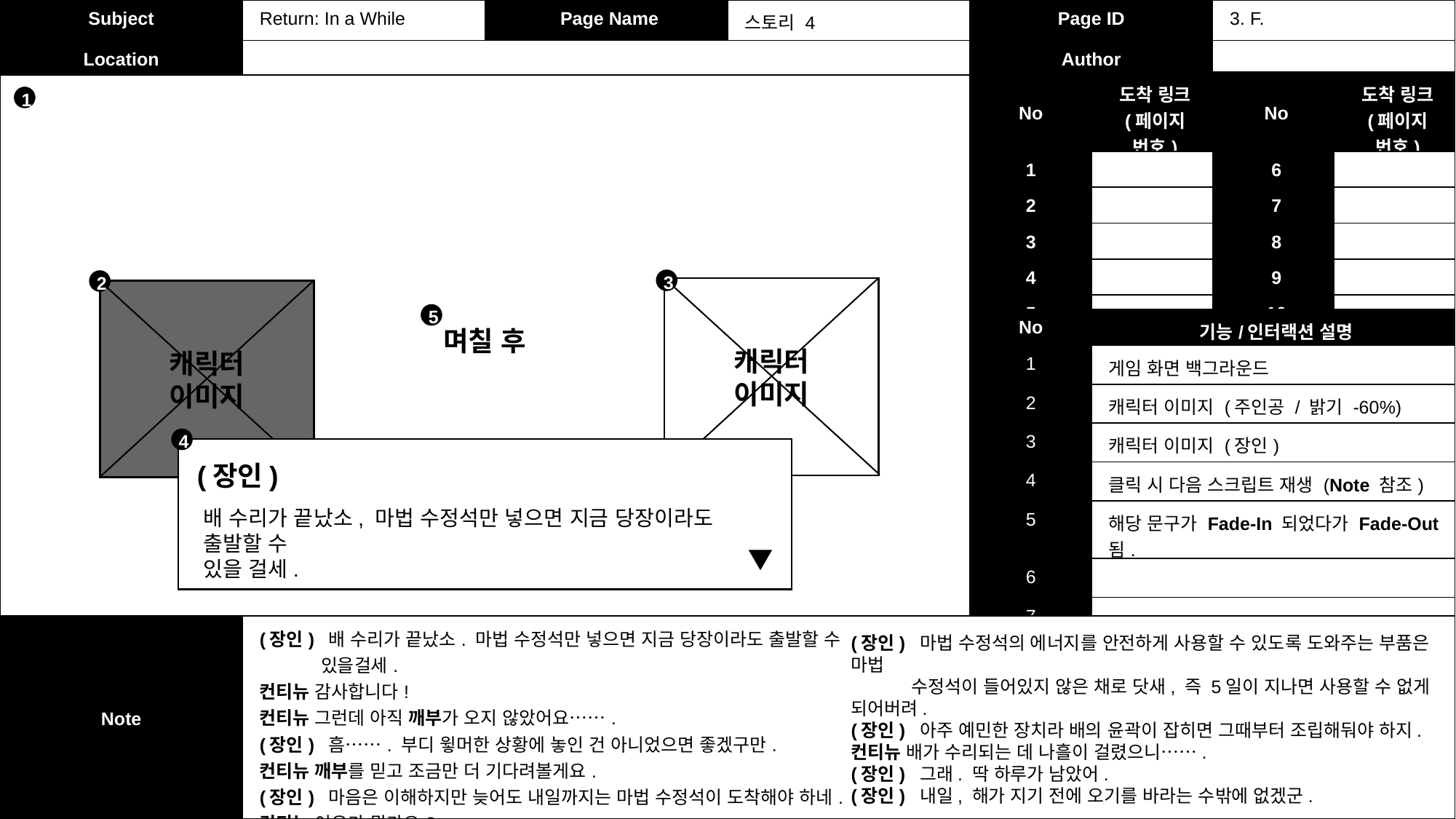

| Subject | Return: In a While | Page Name | 스토리 4 | Page ID | 3. F. |
| --- | --- | --- | --- | --- | --- |
| Location |  |  |  | Author |  |

| No | 도착 링크 (페이지 번호) | No | 도착 링크 (페이지 번호) |
| --- | --- | --- | --- |
| 1 |  | 6 |  |
| 2 |  | 7 |  |
| 3 |  | 8 |  |
| 4 |  | 9 |  |
| 5 |  | 10 |  |
1
3
2

캐릭터
이미지

캐릭터
이미지
5
| No | 기능/인터랙션 설명 |
| --- | --- |
| 1 | 게임 화면 백그라운드 |
| 2 | 캐릭터 이미지 (주인공 / 밝기 -60%) |
| 3 | 캐릭터 이미지 (장인) |
| 4 | 클릭 시 다음 스크립트 재생 (Note 참조) |
| 5 | 해당 문구가 Fade-In 되었다가 Fade-Out 됨. |
| 6 |  |
| 7 |  |
며칠 후
4

(장인)
배 수리가 끝났소, 마법 수정석만 넣으면 지금 당장이라도 출발할 수
있을 걸세.

| Note | (장인) 배 수리가 끝났소. 마법 수정석만 넣으면 지금 당장이라도 출발할 수 있을걸세. 컨티뉴 감사합니다! 컨티뉴 그런데 아직 깨부가 오지 않았어요……. (장인) 흠……. 부디 윟머한 상황에 놓인 건 아니었으면 좋겠구만. 컨티뉴 깨부를 믿고 조금만 더 기다려볼게요. (장인) 마음은 이해하지만 늦어도 내일까지는 마법 수정석이 도착해야 하네. 컨티뉴 이유가 뭔가요? |
| --- | --- |
(장인)  마법 수정석의 에너지를 안전하게 사용할 수 있도록 도와주는 부품은 마법
           수정석이 들어있지 않은 채로 닷새, 즉 5일이 지나면 사용할 수 없게 되어버려.
(장인)  아주 예민한 장치라 배의 윤곽이 잡히면 그때부터 조립해둬야 하지.
컨티뉴 배가 수리되는 데 나흘이 걸렸으니…….
(장인)  그래. 딱 하루가 남았어.
(장인)  내일, 해가 지기 전에 오기를 바라는 수밖에 없겠군.